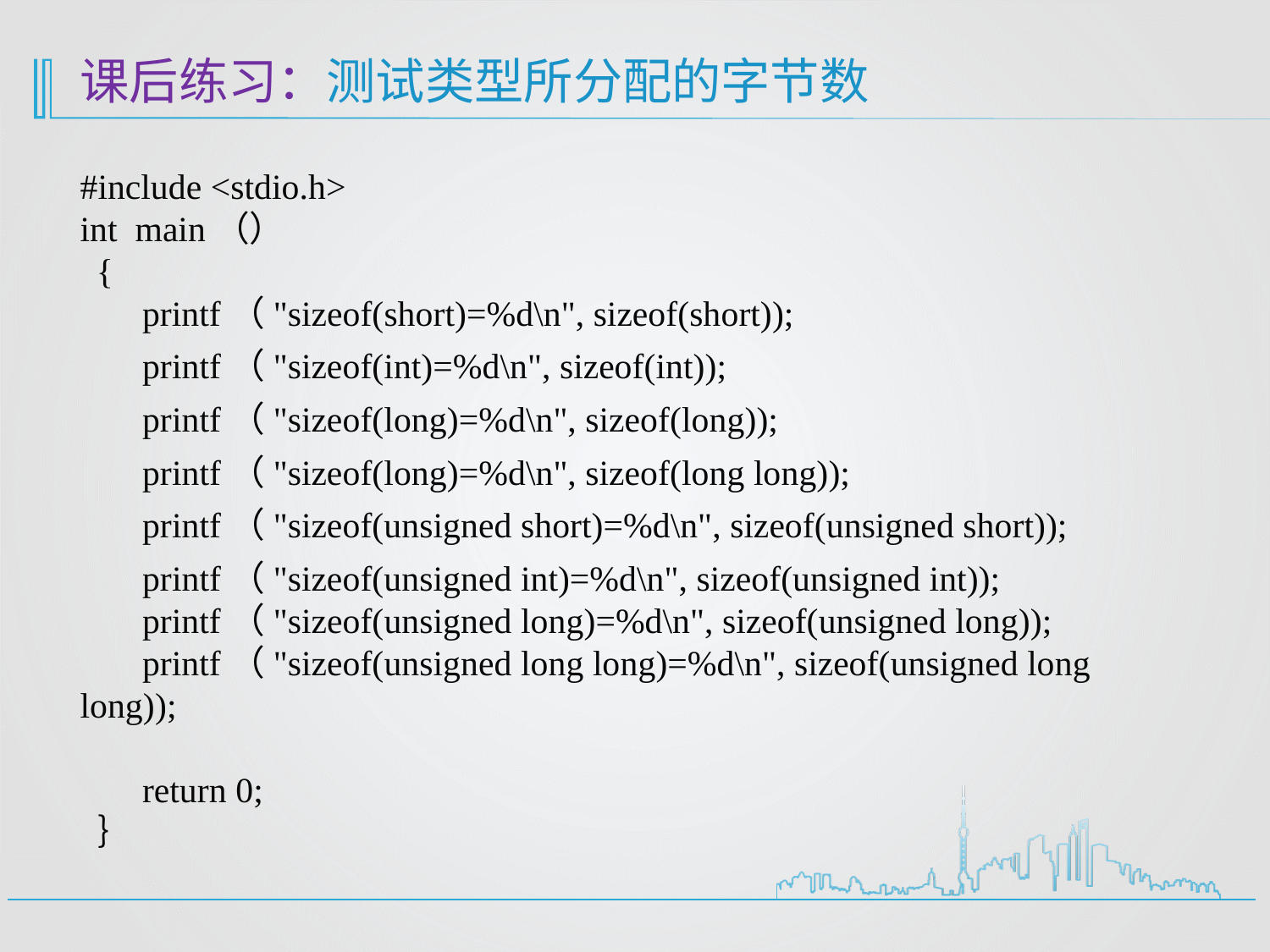

# 课后练习：测试类型所分配的字节数
#include <stdio.h>
int  main（）
 {
       printf（"sizeof(short)=%d\n", sizeof(short));
       printf（"sizeof(int)=%d\n", sizeof(int));
       printf（"sizeof(long)=%d\n", sizeof(long));
       printf（"sizeof(long)=%d\n", sizeof(long long));
       printf（"sizeof(unsigned short)=%d\n", sizeof(unsigned short));
       printf（"sizeof(unsigned int)=%d\n", sizeof(unsigned int));
       printf（"sizeof(unsigned long)=%d\n", sizeof(unsigned long));
       printf（"sizeof(unsigned long long)=%d\n", sizeof(unsigned long long));
       return 0;
 ｝